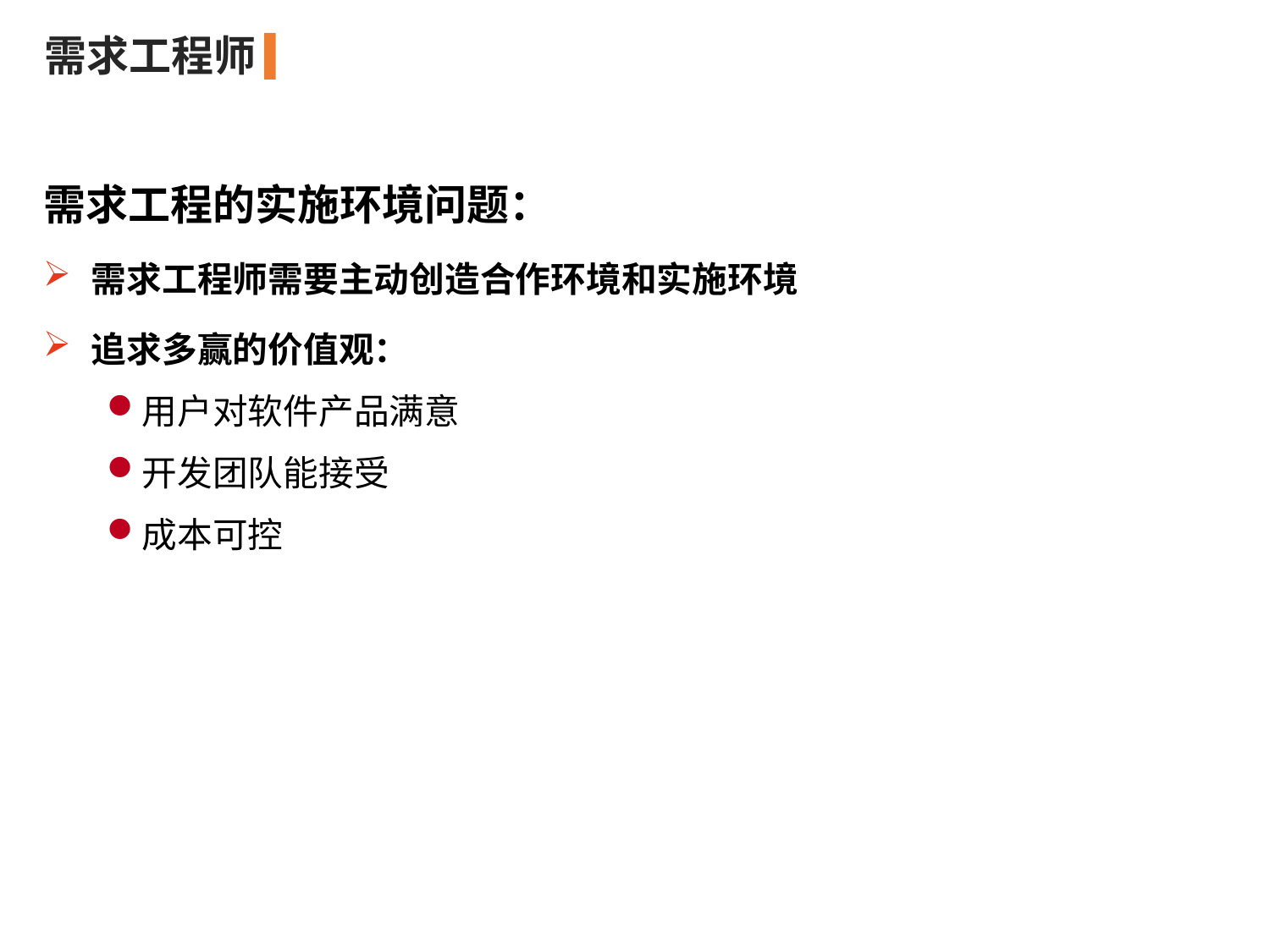

需求工程师

需求工程的实施环境问题：
 需求工程师需要主动创造合作环境和实施环境
 追求多赢的价值观：
用户对软件产品满意
开发团队能接受
成本可控